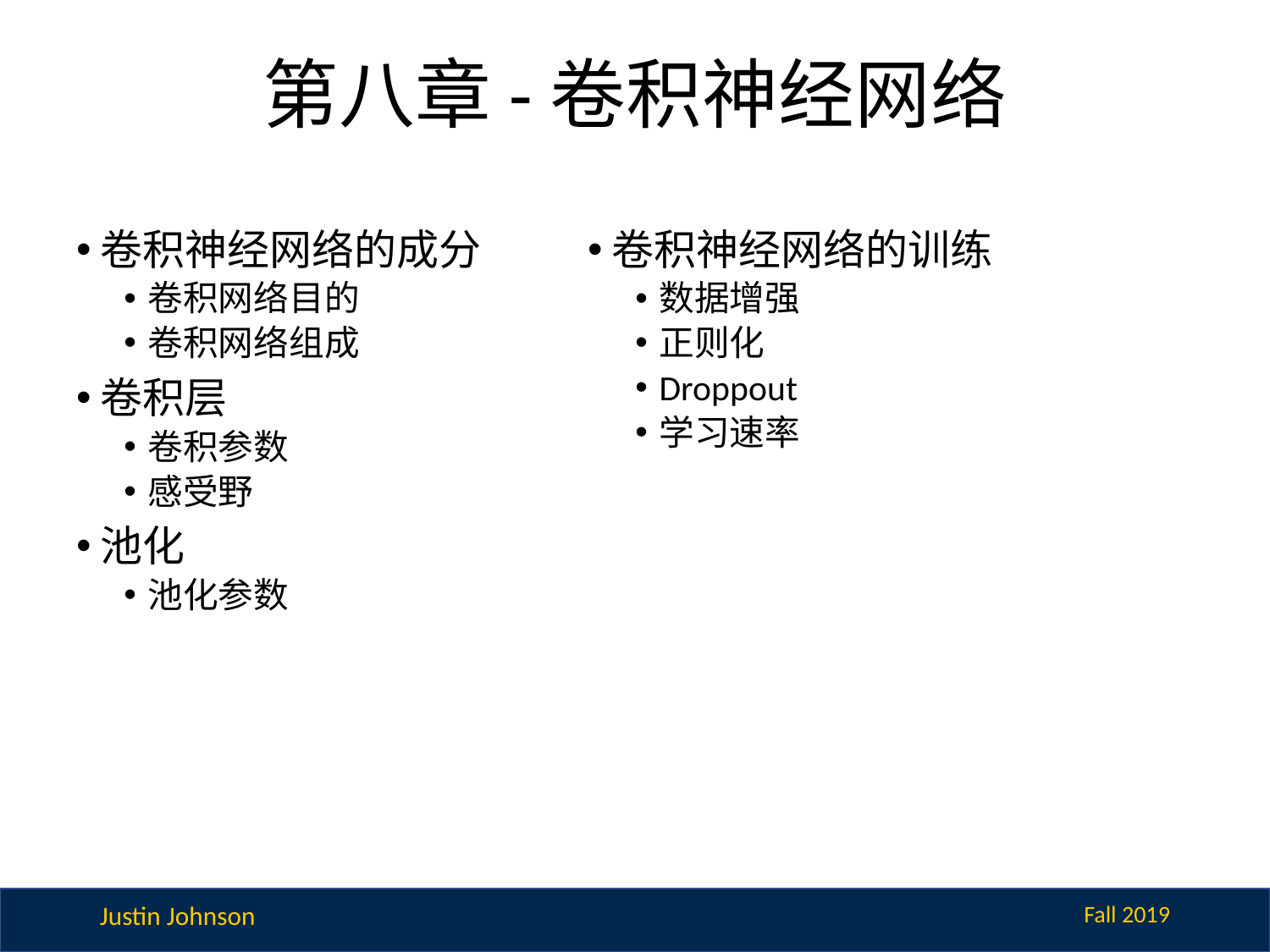

# 第八章-卷积神经网络
卷积神经网络的成分
卷积网络目的
卷积网络组成
卷积层
卷积参数
感受野
池化
池化参数

卷积神经网络的训练
数据增强
正则化
Droppout
学习速率